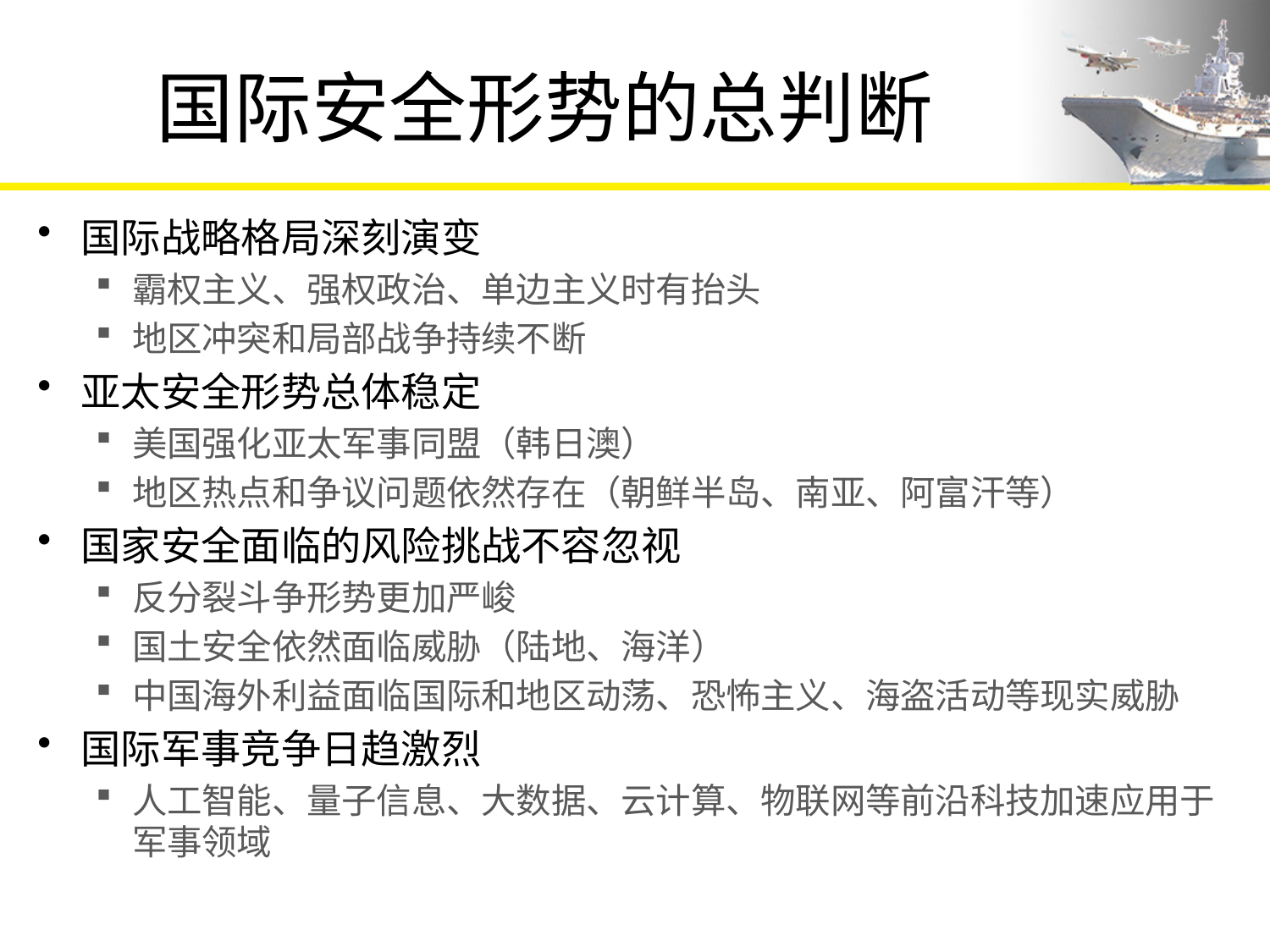

# 国际安全形势的总判断
国际战略格局深刻演变
霸权主义、强权政治、单边主义时有抬头
地区冲突和局部战争持续不断
亚太安全形势总体稳定
美国强化亚太军事同盟（韩日澳）
地区热点和争议问题依然存在（朝鲜半岛、南亚、阿富汗等）
国家安全面临的风险挑战不容忽视
反分裂斗争形势更加严峻
国土安全依然面临威胁（陆地、海洋）
中国海外利益面临国际和地区动荡、恐怖主义、海盗活动等现实威胁
国际军事竞争日趋激烈
人工智能、量子信息、大数据、云计算、物联网等前沿科技加速应用于军事领域